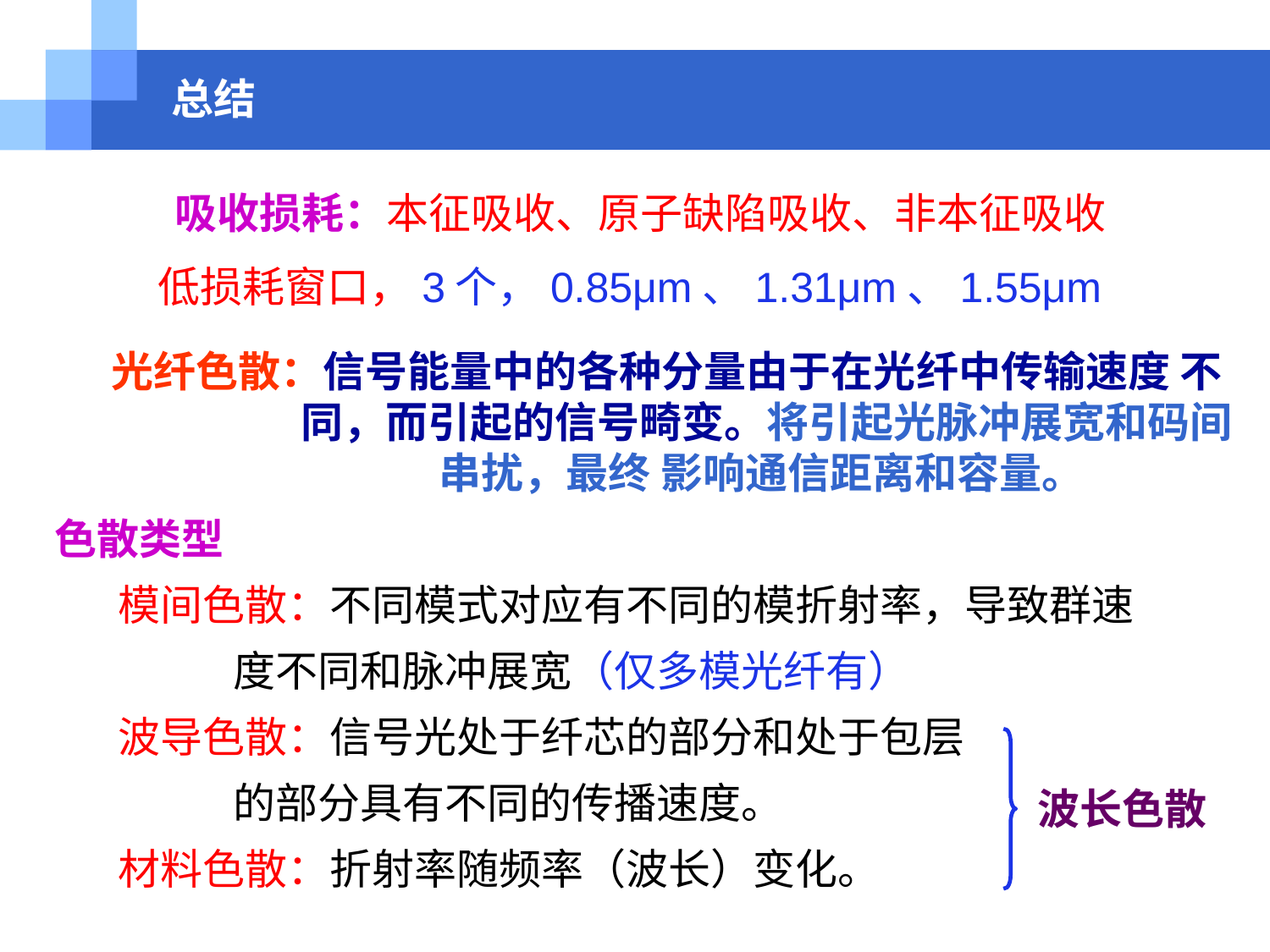

# 总结
吸收损耗：本征吸收、原子缺陷吸收、非本征吸收
低损耗窗口，3个，0.85μm、1.31μm、1.55μm
光纤色散：信号能量中的各种分量由于在光纤中传输速度 不 同，而引起的信号畸变。将引起光脉冲展宽和码间串扰，最终 影响通信距离和容量。
色散类型
模间色散：不同模式对应有不同的模折射率，导致群速
           度不同和脉冲展宽（仅多模光纤有）
波导色散：信号光处于纤芯的部分和处于包层
           的部分具有不同的传播速度。
材料色散：折射率随频率（波长）变化。

波长色散